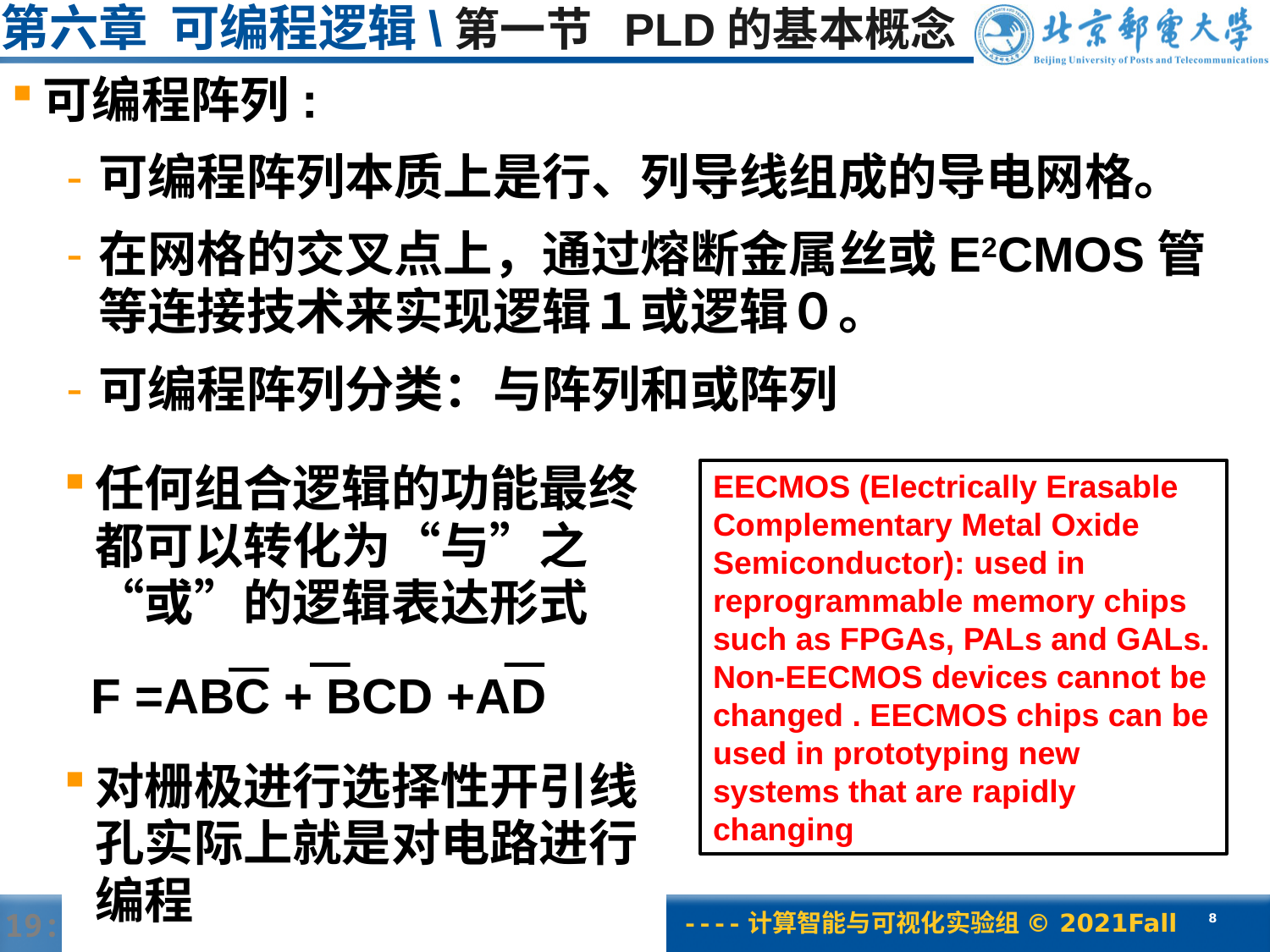

# 第六章  可编程逻辑\第一节  PLD的基本概念
可编程阵列:
可编程阵列本质上是行、列导线组成的导电网格。
在网格的交叉点上，通过熔断金属丝或E2CMOS管等连接技术来实现逻辑１或逻辑０。
可编程阵列分类：与阵列和或阵列

任何组合逻辑的功能最终都可以转化为“与”之“或”的逻辑表达形式
  F =ABC + BCD +AD
对栅极进行选择性开引线孔实际上就是对电路进行编程

EECMOS (Electrically Erasable Complementary Metal Oxide Semiconductor): used in reprogrammable memory chips such as FPGAs, PALs and GALs. Non-EECMOS devices cannot be changed . EECMOS chips can be used in prototyping new systems that are rapidly changing